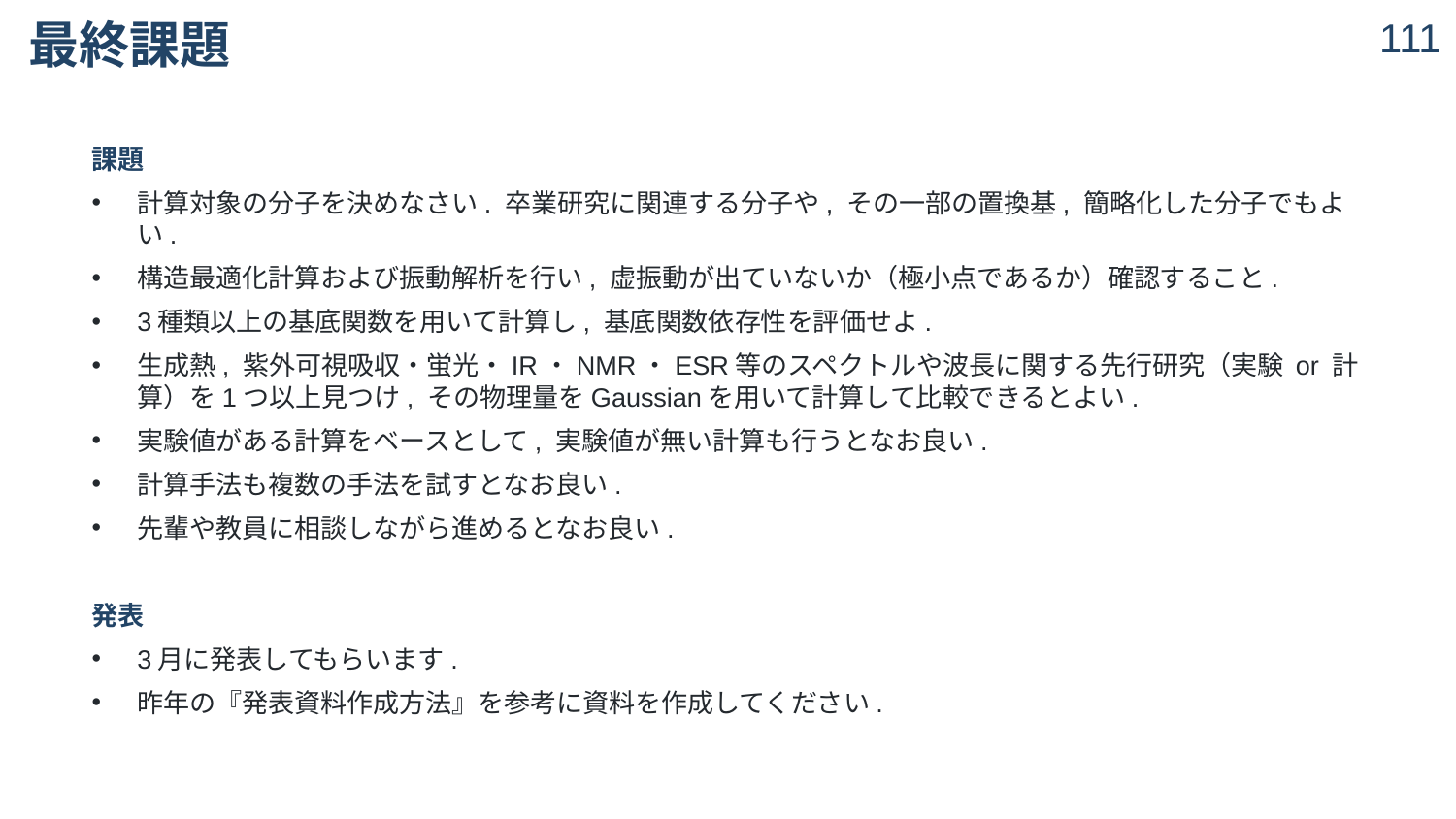

# 最終課題
111
111
課題
計算対象の分子を決めなさい. 卒業研究に関連する分子や, その一部の置換基, 簡略化した分子でもよい.
構造最適化計算および振動解析を行い, 虚振動が出ていないか（極小点であるか）確認すること.
3種類以上の基底関数を用いて計算し, 基底関数依存性を評価せよ.
生成熱, 紫外可視吸収・蛍光・IR・NMR・ESR等のスペクトルや波長に関する先行研究（実験 or 計算）を1つ以上見つけ, その物理量をGaussianを用いて計算して比較できるとよい.
実験値がある計算をベースとして, 実験値が無い計算も行うとなお良い.
計算手法も複数の手法を試すとなお良い.
先輩や教員に相談しながら進めるとなお良い.

発表
3月に発表してもらいます.
昨年の『発表資料作成方法』を参考に資料を作成してください.

© 2024 Shuhei Ohno